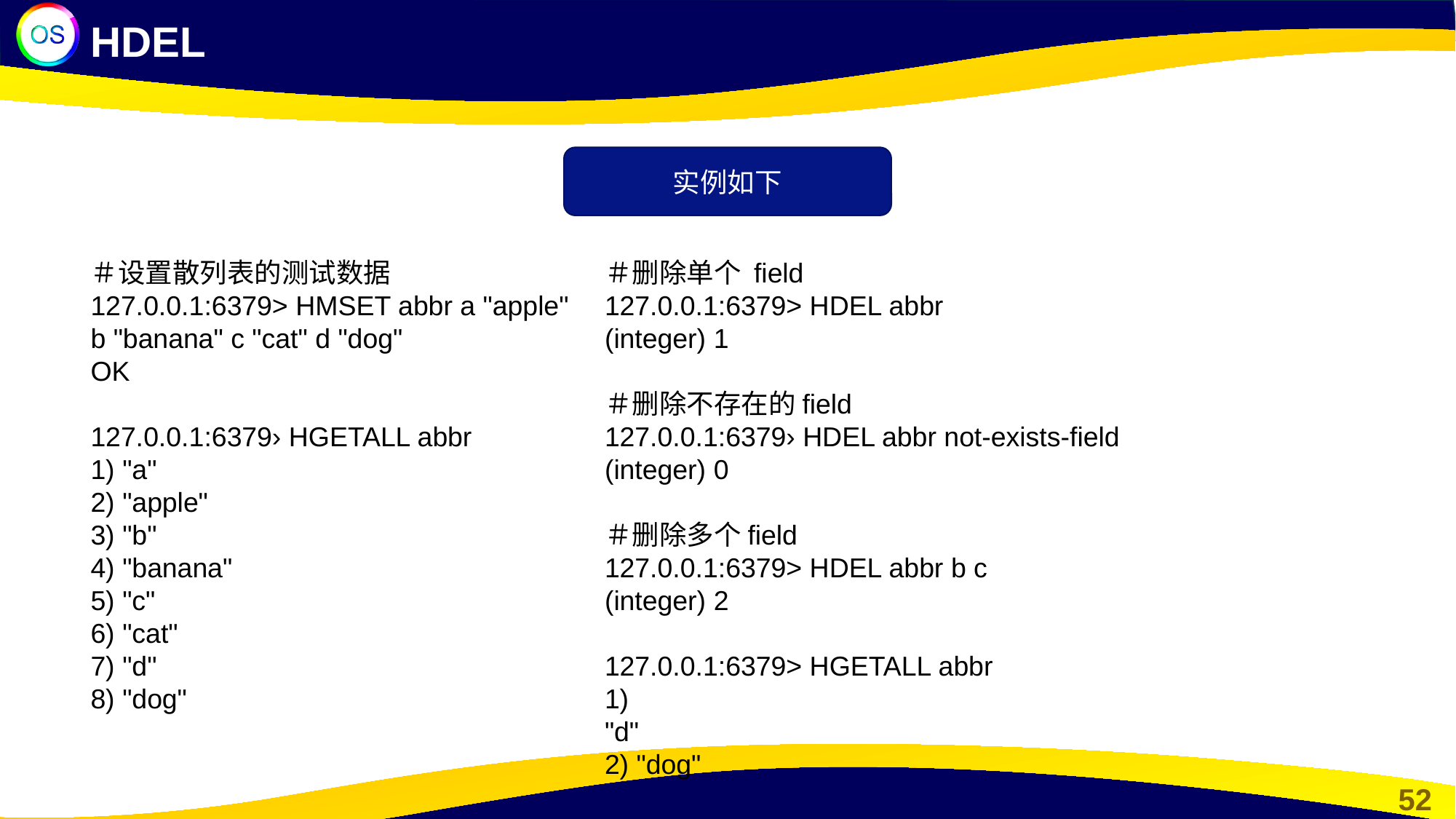

HDEL
实例如下
＃设置散列表的测试数据
127.0.0.1:6379> HMSET abbr a "apple" b "banana" c "cat" d "dog"
OK

127.0.0.1:6379› HGETALL abbr
1) "a"
2) "apple"
3) "b"
4) "banana"
5) "c"
6) "cat"
7) "d"
8) "dog"
＃删除单个 field
127.0.0.1:6379> HDEL abbr
(integer) 1

＃删除不存在的field
127.0.0.1:6379› HDEL abbr not-exists-field
(integer) 0

＃删除多个field
127.0.0.1:6379> HDEL abbr b c
(integer) 2

127.0.0.1:6379> HGETALL abbr
1)
"d"
2) "dog"